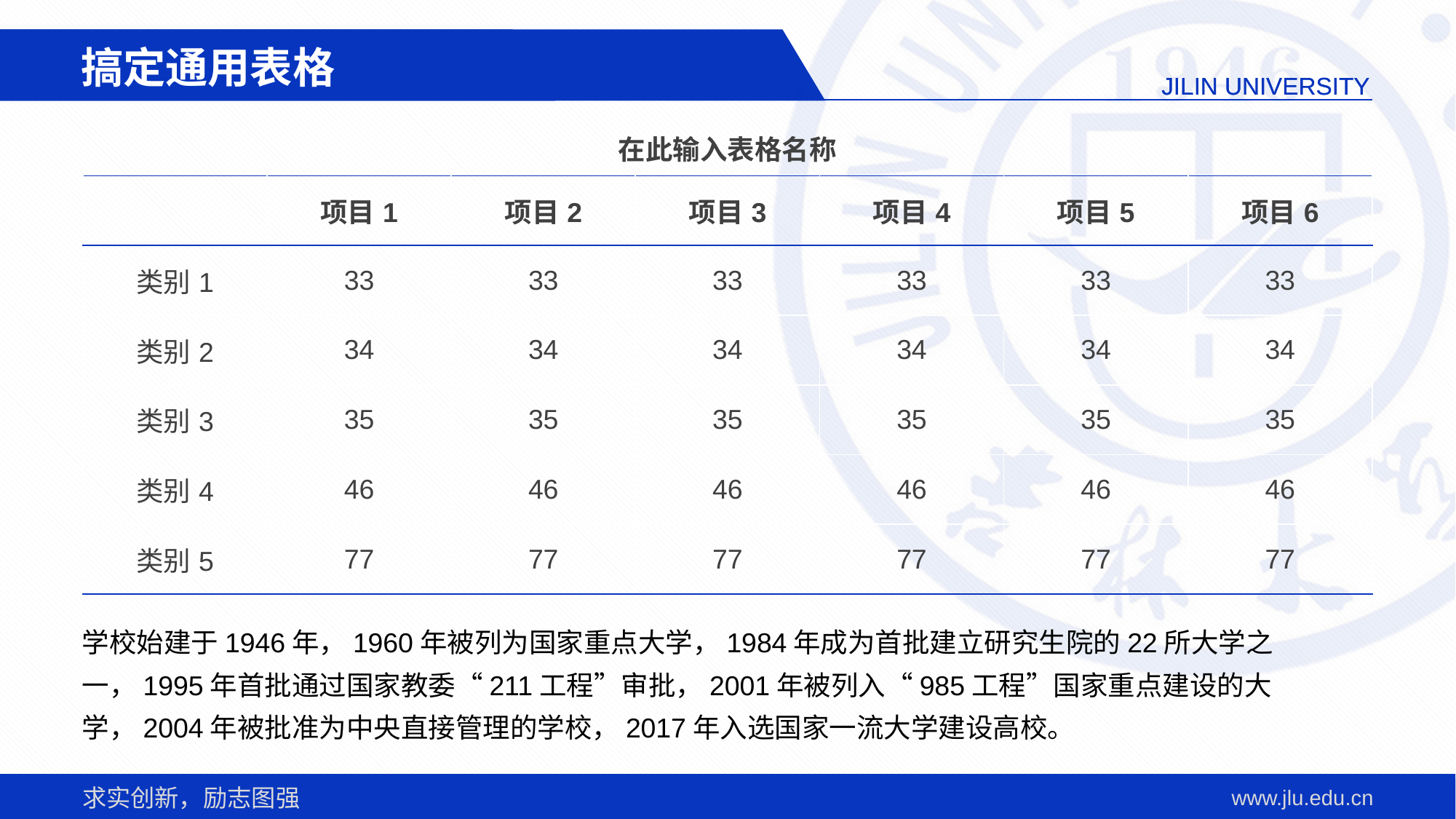

搞定通用表格
在此输入表格名称
|  | 项目1 | 项目2 | 项目3 | 项目4 | 项目5 | 项目6 |
| --- | --- | --- | --- | --- | --- | --- |
| 类别1 | 33 | 33 | 33 | 33 | 33 | 33 |
| 类别2 | 34 | 34 | 34 | 34 | 34 | 34 |
| 类别3 | 35 | 35 | 35 | 35 | 35 | 35 |
| 类别4 | 46 | 46 | 46 | 46 | 46 | 46 |
| 类别5 | 77 | 77 | 77 | 77 | 77 | 77 |
学校始建于1946年，1960年被列为国家重点大学，1984年成为首批建立研究生院的22所大学之一，1995年首批通过国家教委“211工程”审批，2001年被列入“985工程”国家重点建设的大学，2004年被批准为中央直接管理的学校，2017年入选国家一流大学建设高校。